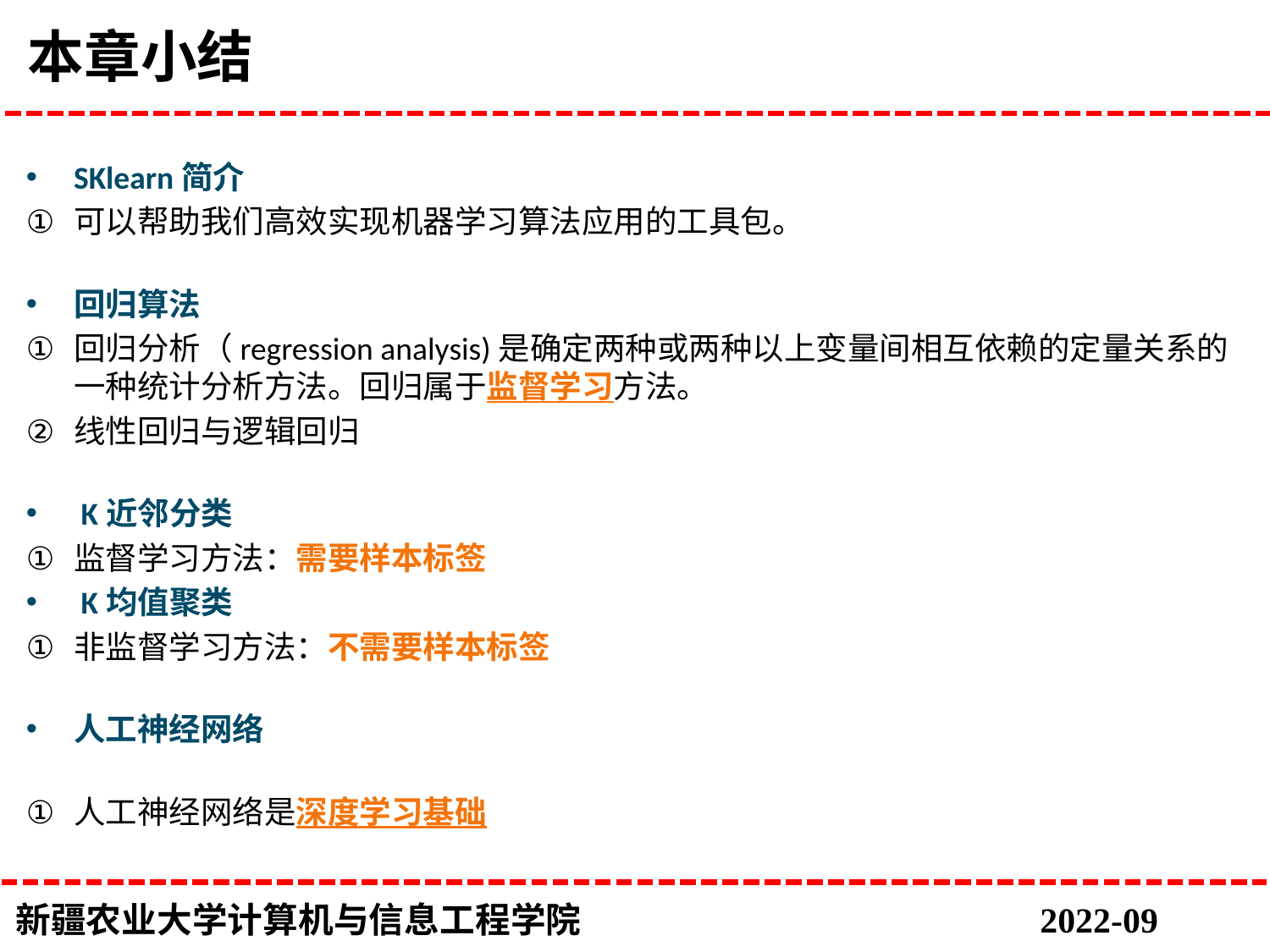

# 本章小结
SKlearn简介
可以帮助我们高效实现机器学习算法应用的工具包。
回归算法
回归分析（regression analysis)是确定两种或两种以上变量间相互依赖的定量关系的一种统计分析方法。回归属于监督学习方法。
线性回归与逻辑回归
 K近邻分类
监督学习方法：需要样本标签
 K均值聚类
非监督学习方法：不需要样本标签
人工神经网络
人工神经网络是深度学习基础